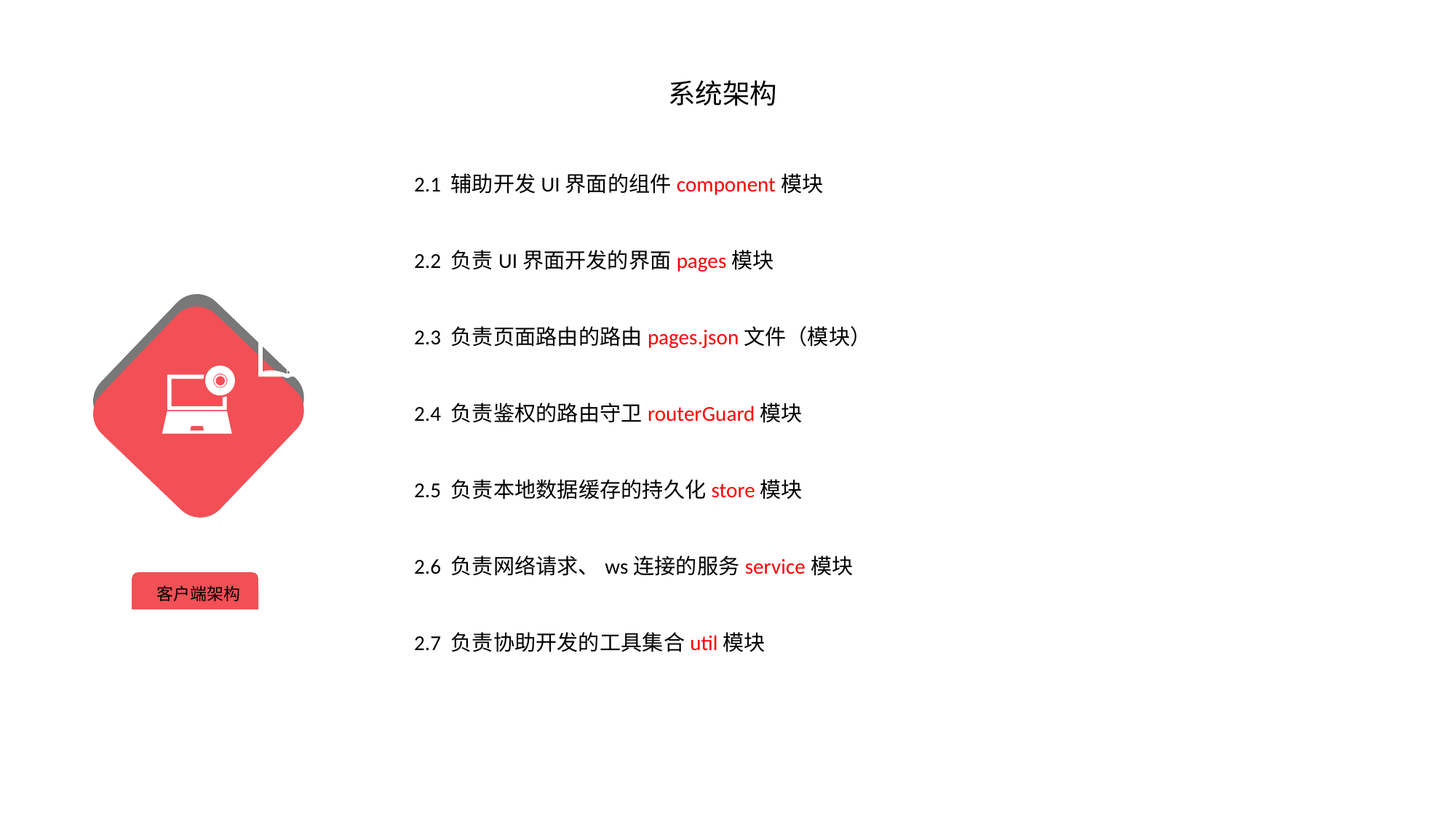

系统架构
2.1 辅助开发UI界面的组件component模块

2.2 负责UI界面开发的界面pages模块

2.3 负责页面路由的路由pages.json文件（模块）

2.4 负责鉴权的路由守卫routerGuard模块

2.5 负责本地数据缓存的持久化store模块

2.6 负责网络请求、ws连接的服务service模块

2.7 负责协助开发的工具集合util模块

客户端架构